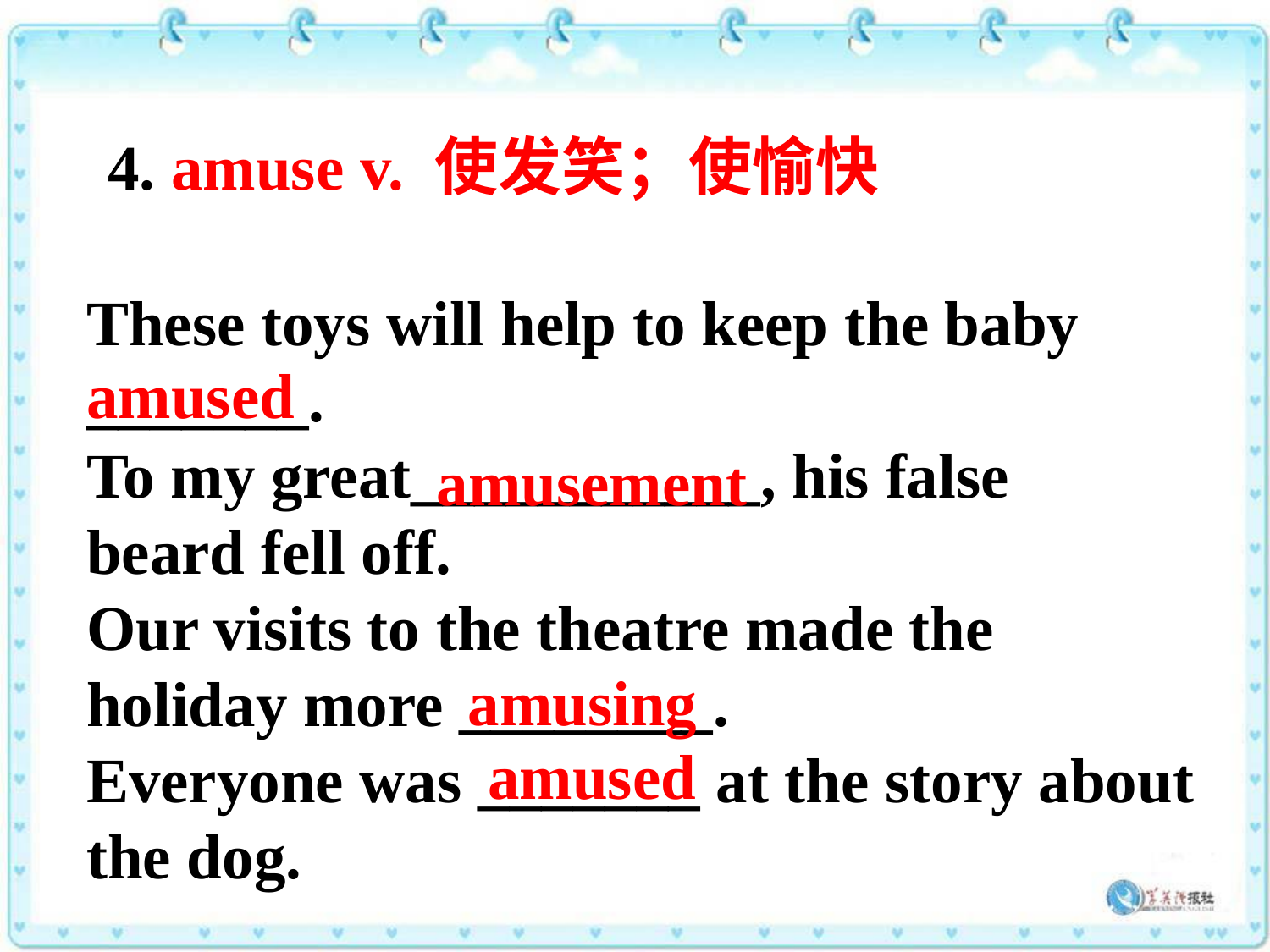

4. amuse v. 使发笑；使愉快
These toys will help to keep the baby _______.
To my great___________, his false
beard fell off.
Our visits to the theatre made the  holiday more ________.
Everyone was _______ at the story about the dog.
amused
amusement
amusing
amused